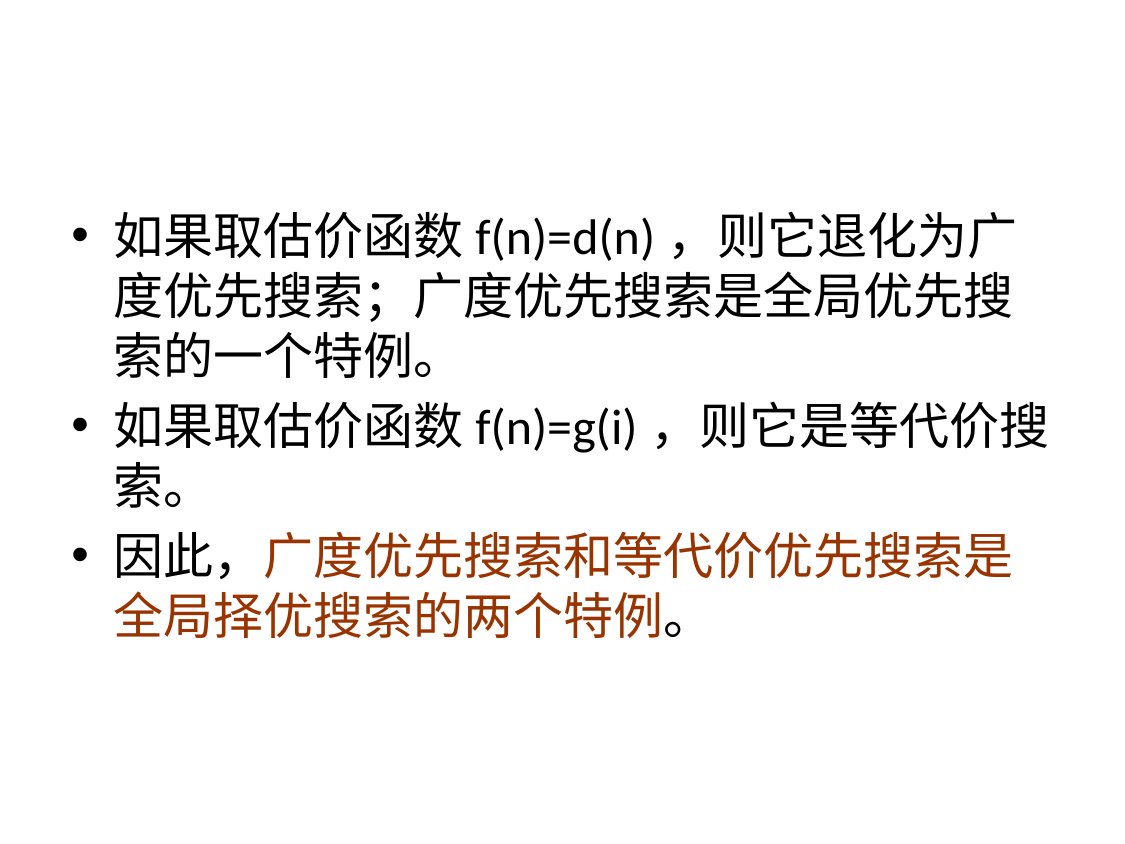

#
如果取估价函数f(n)=d(n)，则它退化为广度优先搜索；广度优先搜索是全局优先搜索的一个特例。
如果取估价函数f(n)=g(i)，则它是等代价搜索。
因此，广度优先搜索和等代价优先搜索是全局择优搜索的两个特例。